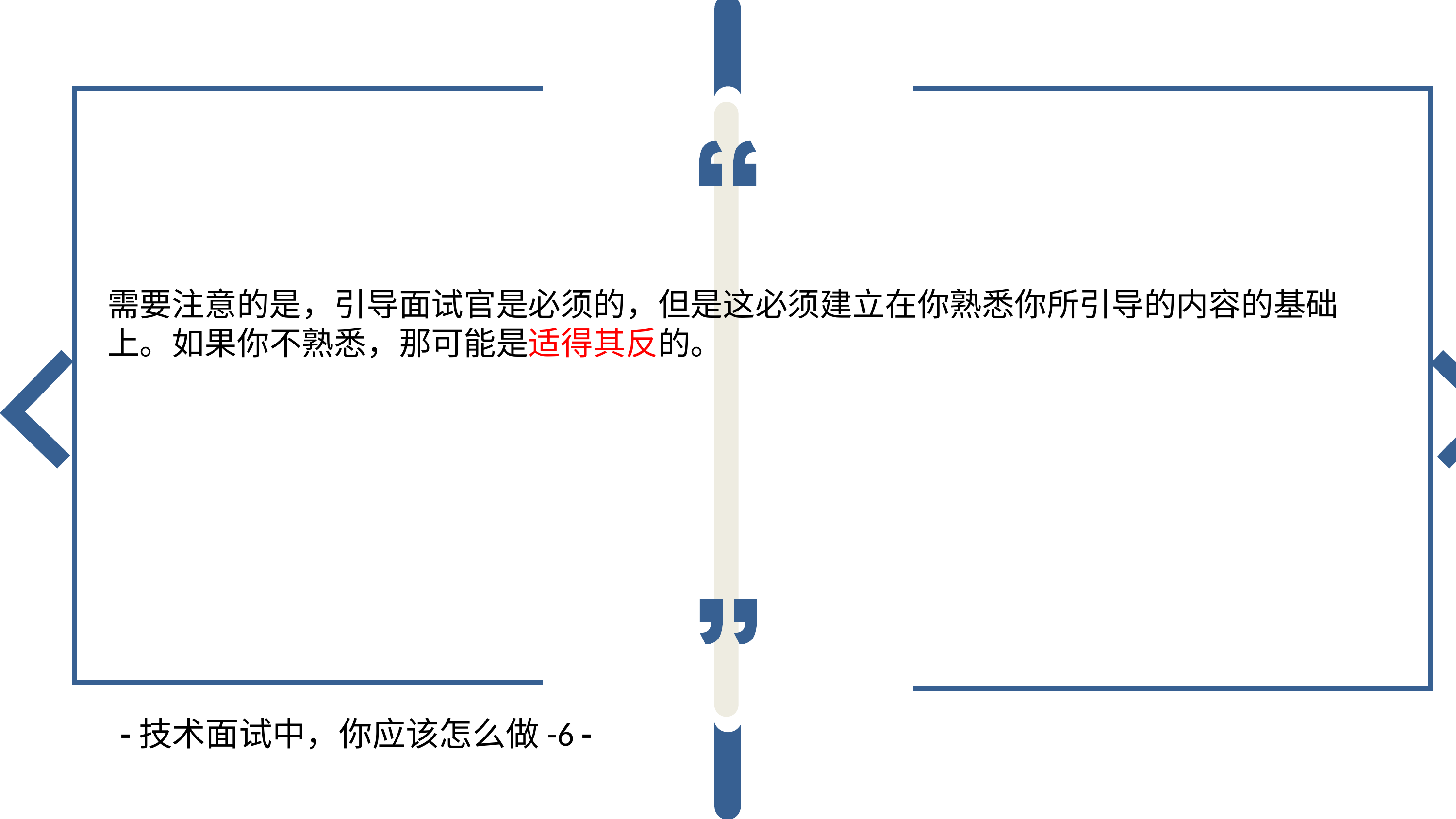

需要注意的是，引导面试官是必须的，但是这必须建立在你熟悉你所引导的内容的基础上。如果你不熟悉，那可能是适得其反的。

-技术面试中，你应该怎么做-6 -